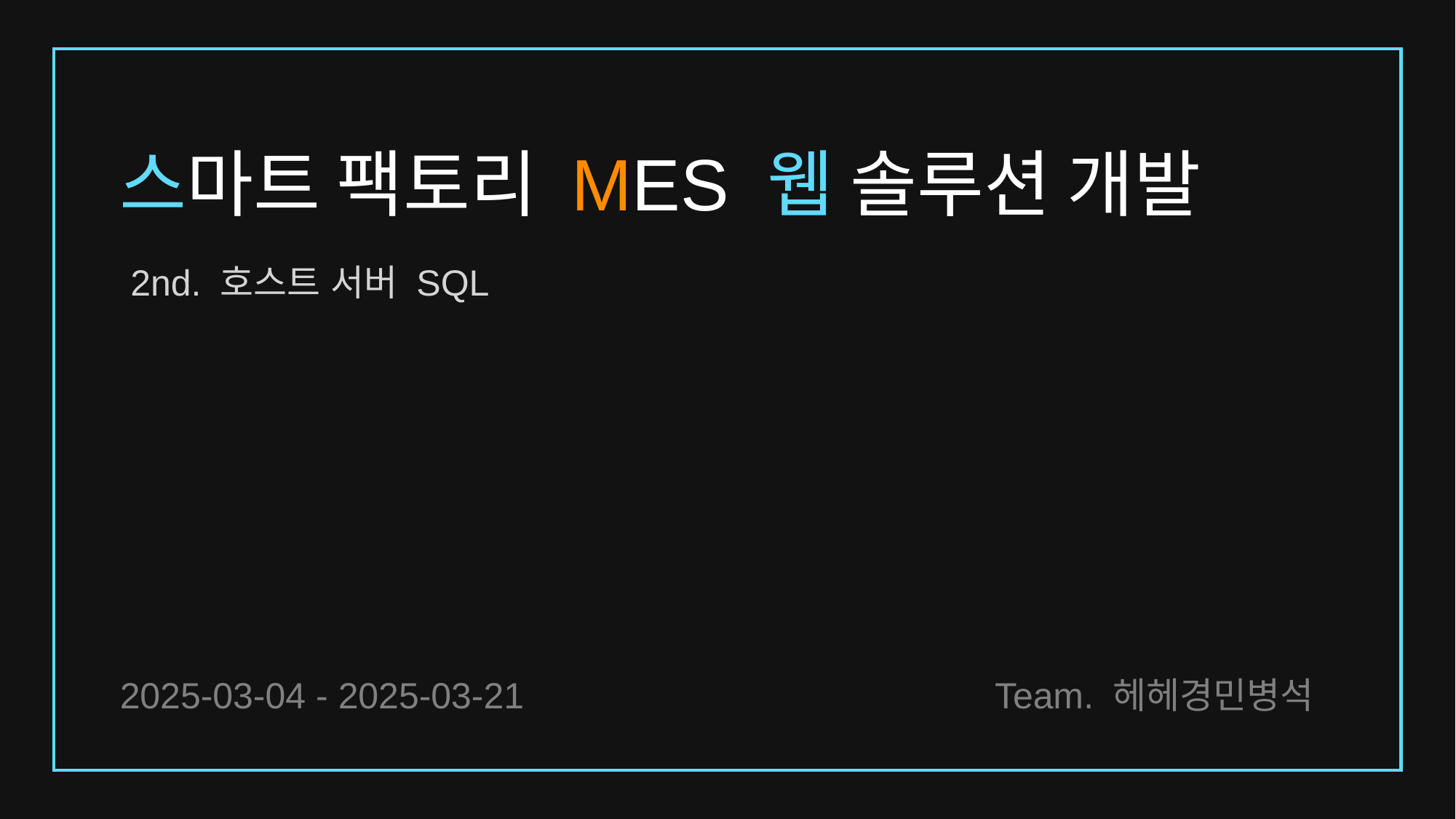

# 스마트 팩토리 MES 웹 솔루션 개발
2nd. 호스트 서버 SQL
2025-03-04 - 2025-03-21
Team. 헤헤경민병석